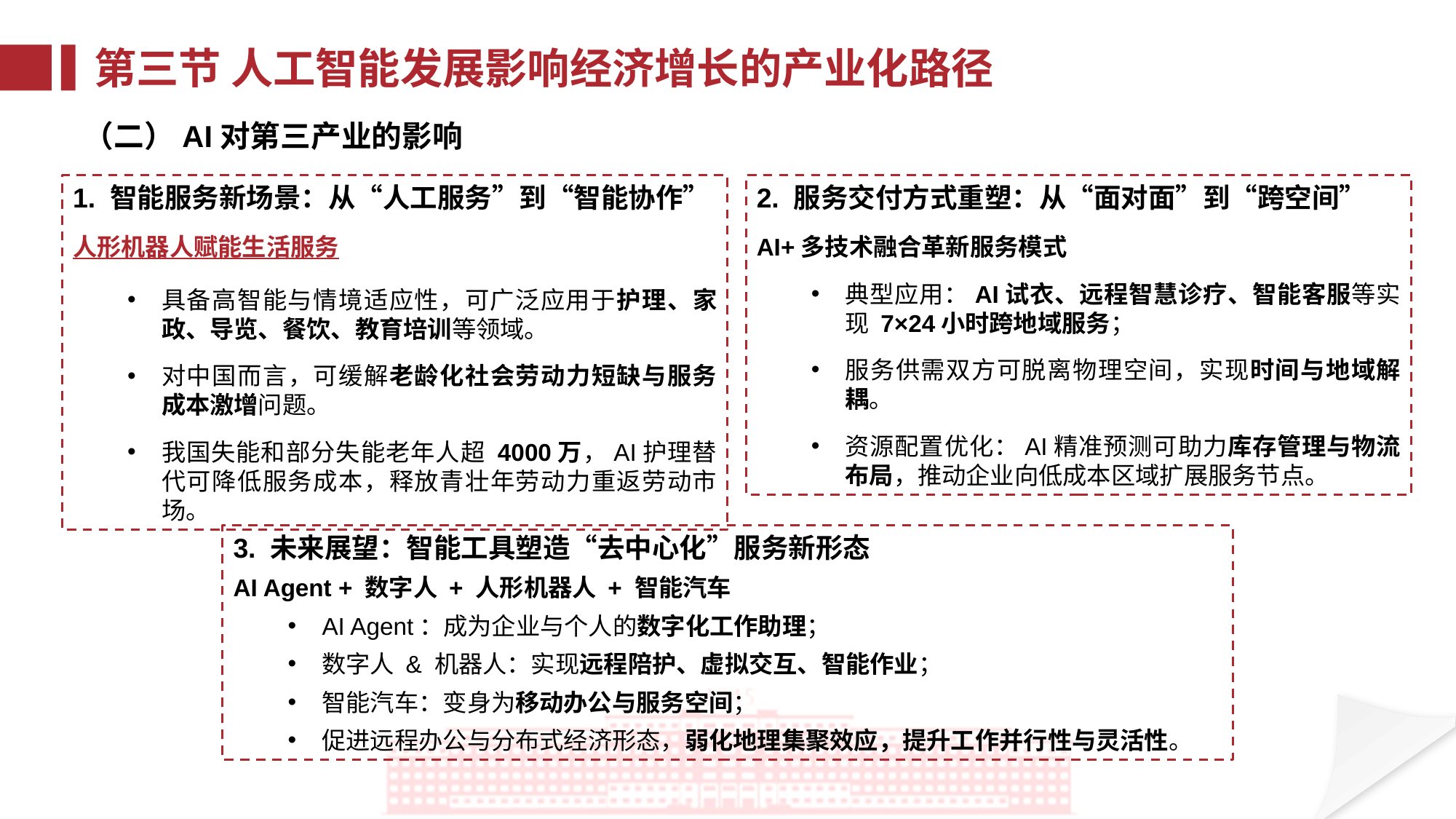

第三节 人工智能发展影响经济增长的产业化路径

（二）AI对第三产业的影响
1. 智能服务新场景：从“人工服务”到“智能协作”
人形机器人赋能生活服务
具备高智能与情境适应性，可广泛应用于护理、家政、导览、餐饮、教育培训等领域。
对中国而言，可缓解老龄化社会劳动力短缺与服务成本激增问题。
我国失能和部分失能老年人超 4000万，AI护理替代可降低服务成本，释放青壮年劳动力重返劳动市场。
2. 服务交付方式重塑：从“面对面”到“跨空间”
AI+多技术融合革新服务模式
典型应用：AI试衣、远程智慧诊疗、智能客服等实现 7×24小时跨地域服务；
服务供需双方可脱离物理空间，实现时间与地域解耦。
资源配置优化：AI精准预测可助力库存管理与物流布局，推动企业向低成本区域扩展服务节点。
3. 未来展望：智能工具塑造“去中心化”服务新形态
AI Agent + 数字人 + 人形机器人 + 智能汽车
AI Agent：成为企业与个人的数字化工作助理；
数字人 & 机器人：实现远程陪护、虚拟交互、智能作业；
智能汽车：变身为移动办公与服务空间；
促进远程办公与分布式经济形态，弱化地理集聚效应，提升工作并行性与灵活性。